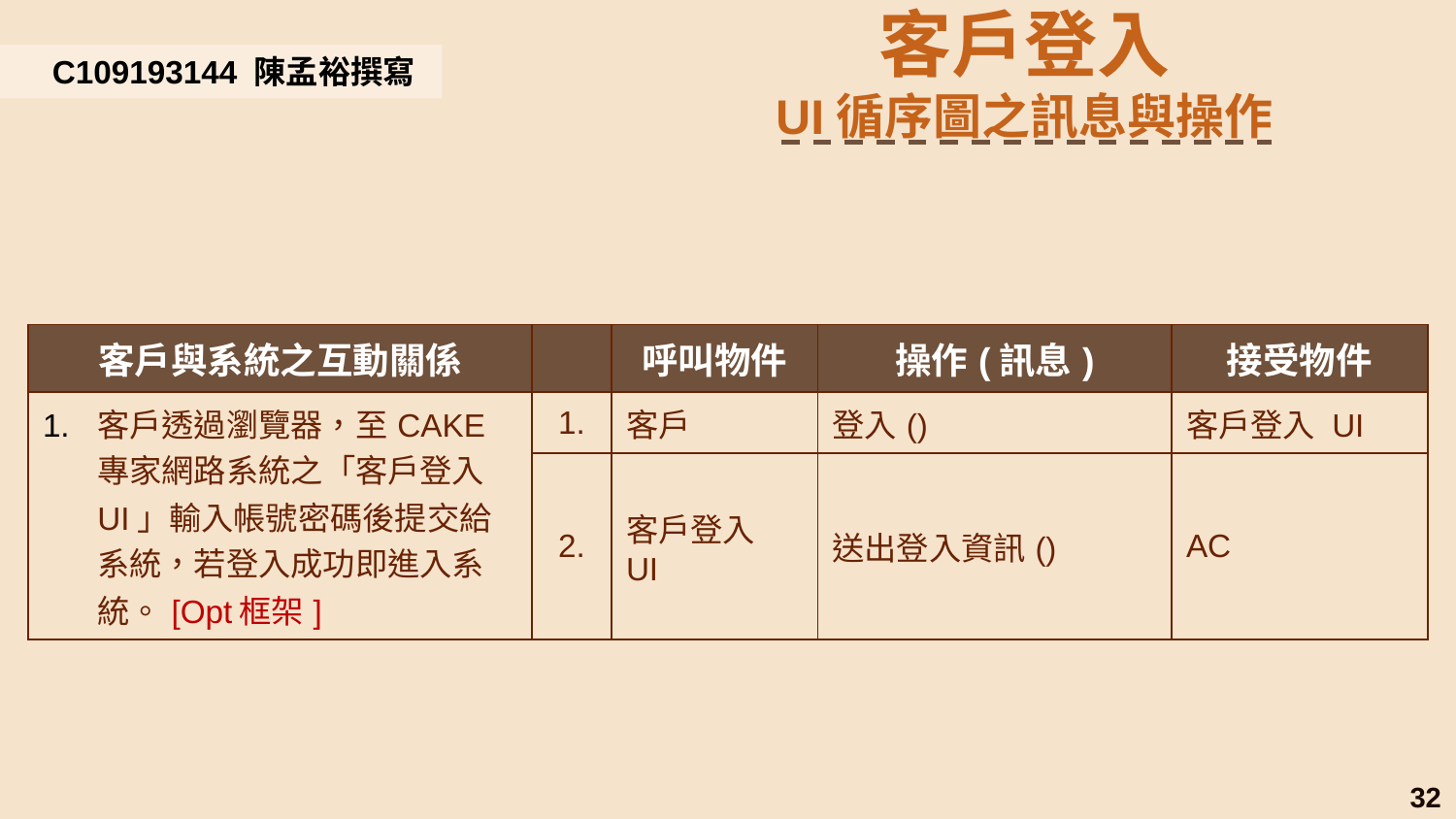

客戶登入
UI循序圖之訊息與操作

C109193144 陳孟裕撰寫
| 客戶與系統之互動關係 |  | 呼叫物件 | 操作(訊息) | 接受物件 |
| --- | --- | --- | --- | --- |
| 客戶透過瀏覽器，至CAKE專家網路系統之「客戶登入UI」輸入帳號密碼後提交給系統，若登入成功即進入系統。[Opt框架] | 1. | 客戶 | 登入() | 客戶登入 UI |
|  | 2. | 客戶登入 UI | 送出登入資訊() | AC |
32